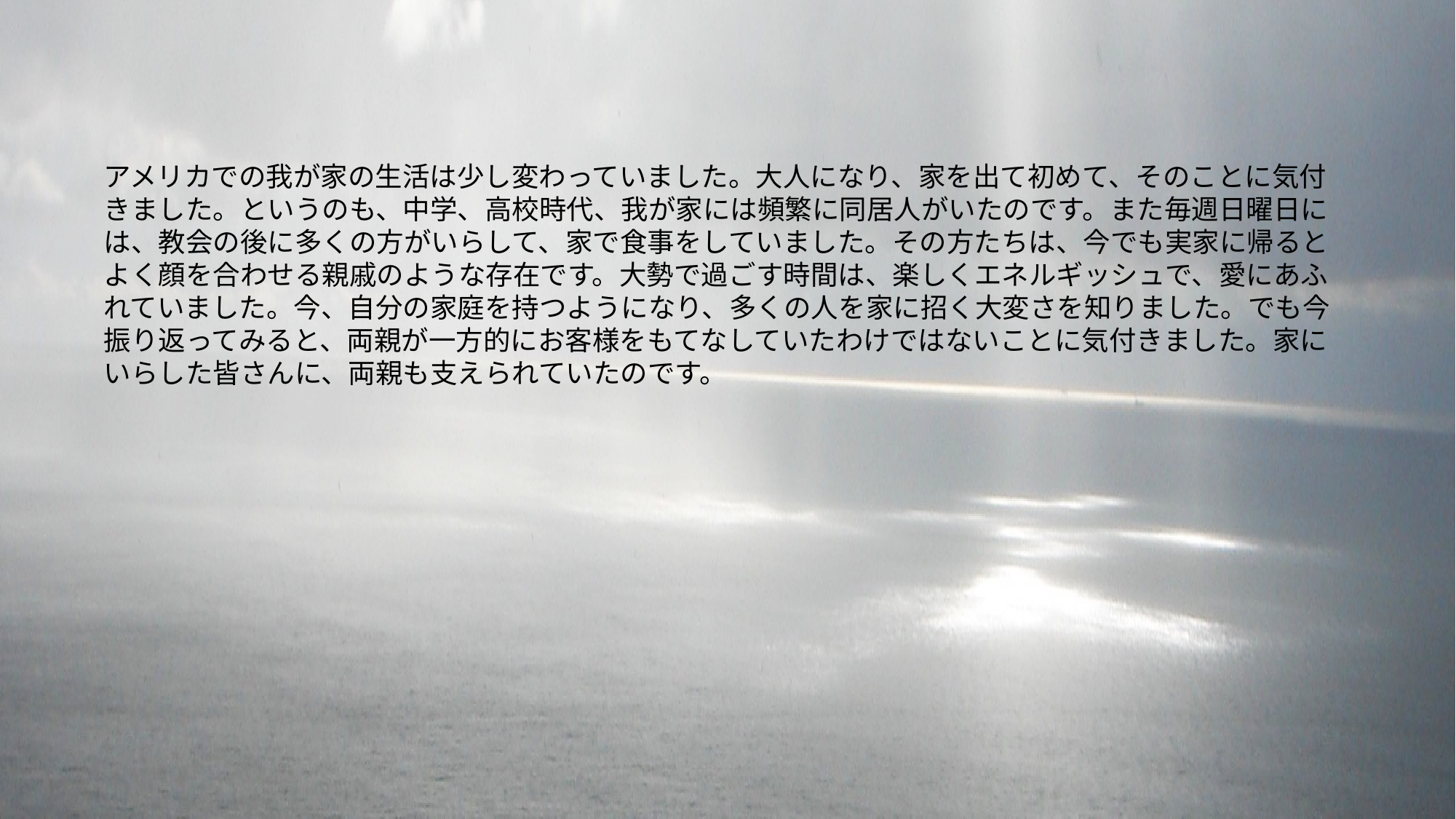

アメリカでの我が家の生活は少し変わっていました。大人になり、家を出て初めて、そのことに気付きました。というのも、中学、高校時代、我が家には頻繁に同居人がいたのです。また毎週日曜日には、教会の後に多くの方がいらして、家で食事をしていました。その方たちは、今でも実家に帰るとよく顔を合わせる親戚のような存在です。大勢で過ごす時間は、楽しくエネルギッシュで、愛にあふれていました。今、自分の家庭を持つようになり、多くの人を家に招く大変さを知りました。でも今振り返ってみると、両親が一方的にお客様をもてなしていたわけではないことに気付きました。家にいらした皆さんに、両親も支えられていたのです。